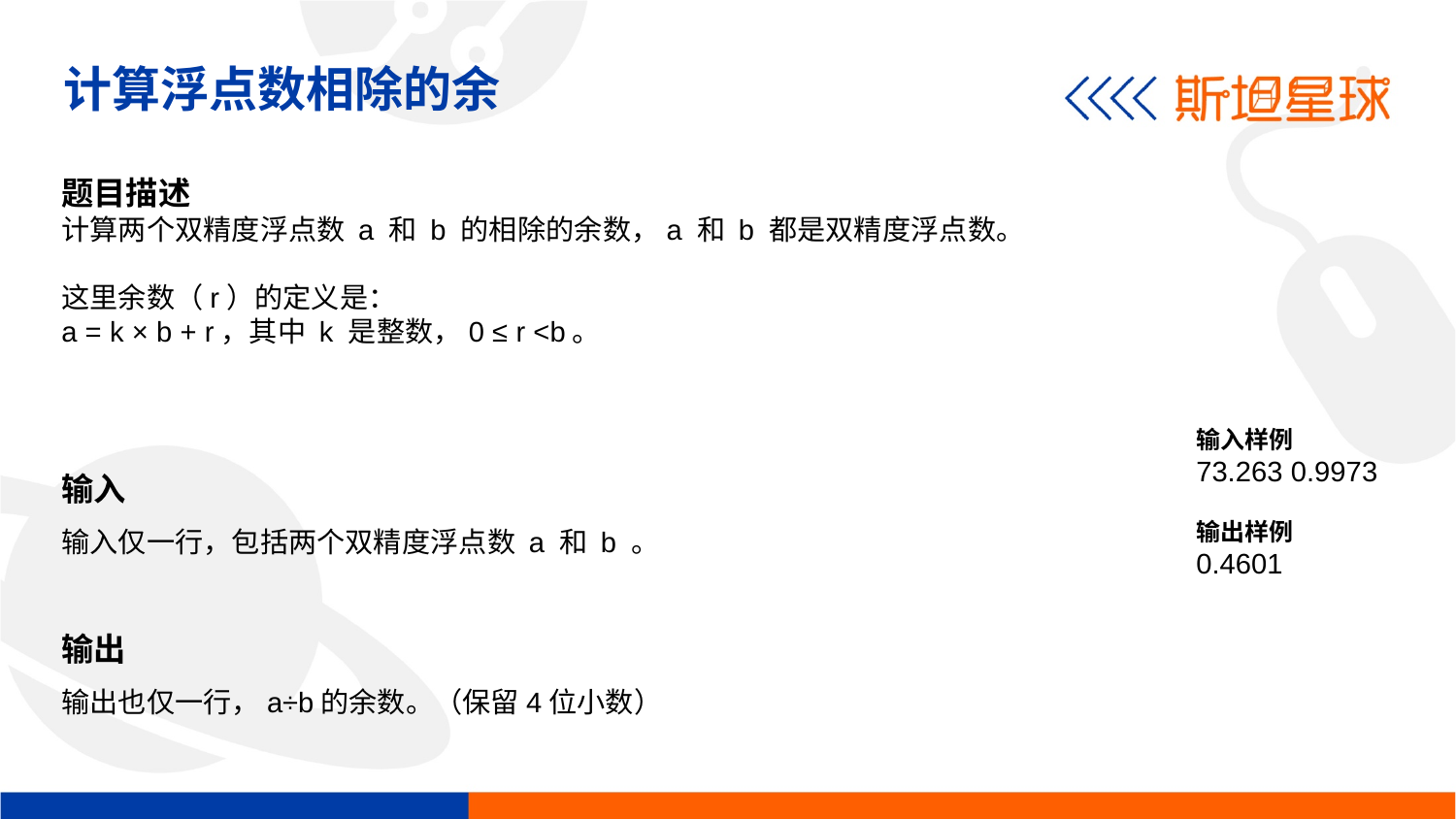

计算浮点数相除的余
题目描述
计算两个双精度浮点数 a 和 b 的相除的余数，a 和 b 都是双精度浮点数。

这里余数（r）的定义是：
a = k × b + r，其中 k 是整数，0 ≤ r <b。

输入
输入仅一行，包括两个双精度浮点数 a 和 b 。

输出
输出也仅一行，a÷b的余数。（保留4位小数）
输入样例
73.263 0.9973

输出样例
0.4601